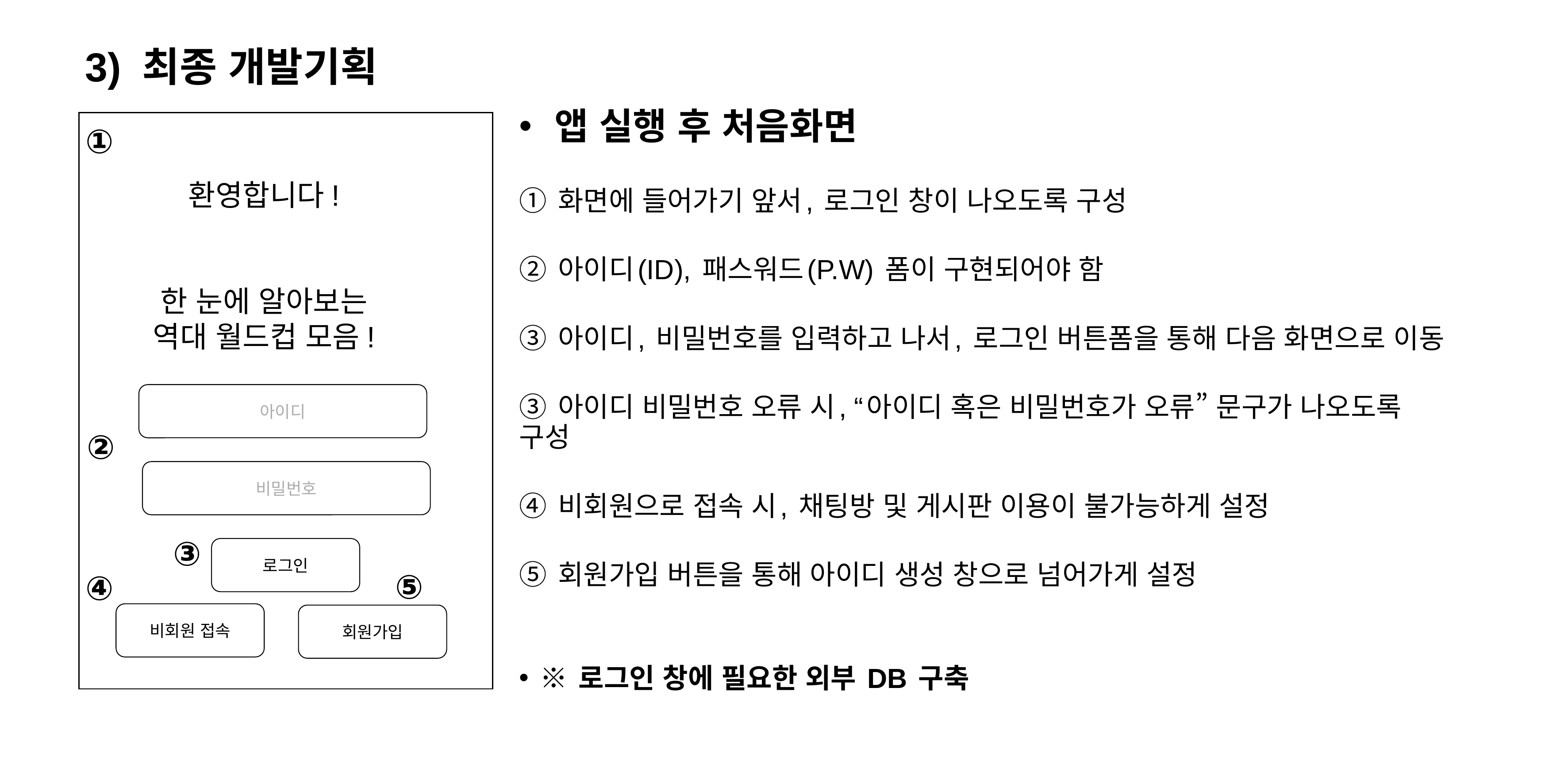

# 3) 최종 개발기획
 앱 실행 후 처음화면

① 화면에 들어가기 앞서, 로그인 창이 나오도록 구성

② 아이디(ID), 패스워드(P.W) 폼이 구현되어야 함

③ 아이디, 비밀번호를 입력하고 나서, 로그인 버튼폼을 통해 다음 화면으로 이동

③ 아이디 비밀번호 오류 시, “아이디 혹은 비밀번호가 오류” 문구가 나오도록 구성

④ 비회원으로 접속 시, 채팅방 및 게시판 이용이 불가능하게 설정

⑤ 회원가입 버튼을 통해 아이디 생성 창으로 넘어가게 설정

※ 로그인 창에 필요한 외부 DB 구축

①
환영합니다!

한 눈에 알아보는
역대 월드컵 모음!
아이디
②
비밀번호
③
로그인
⑤
④
비회원 접속
회원가입